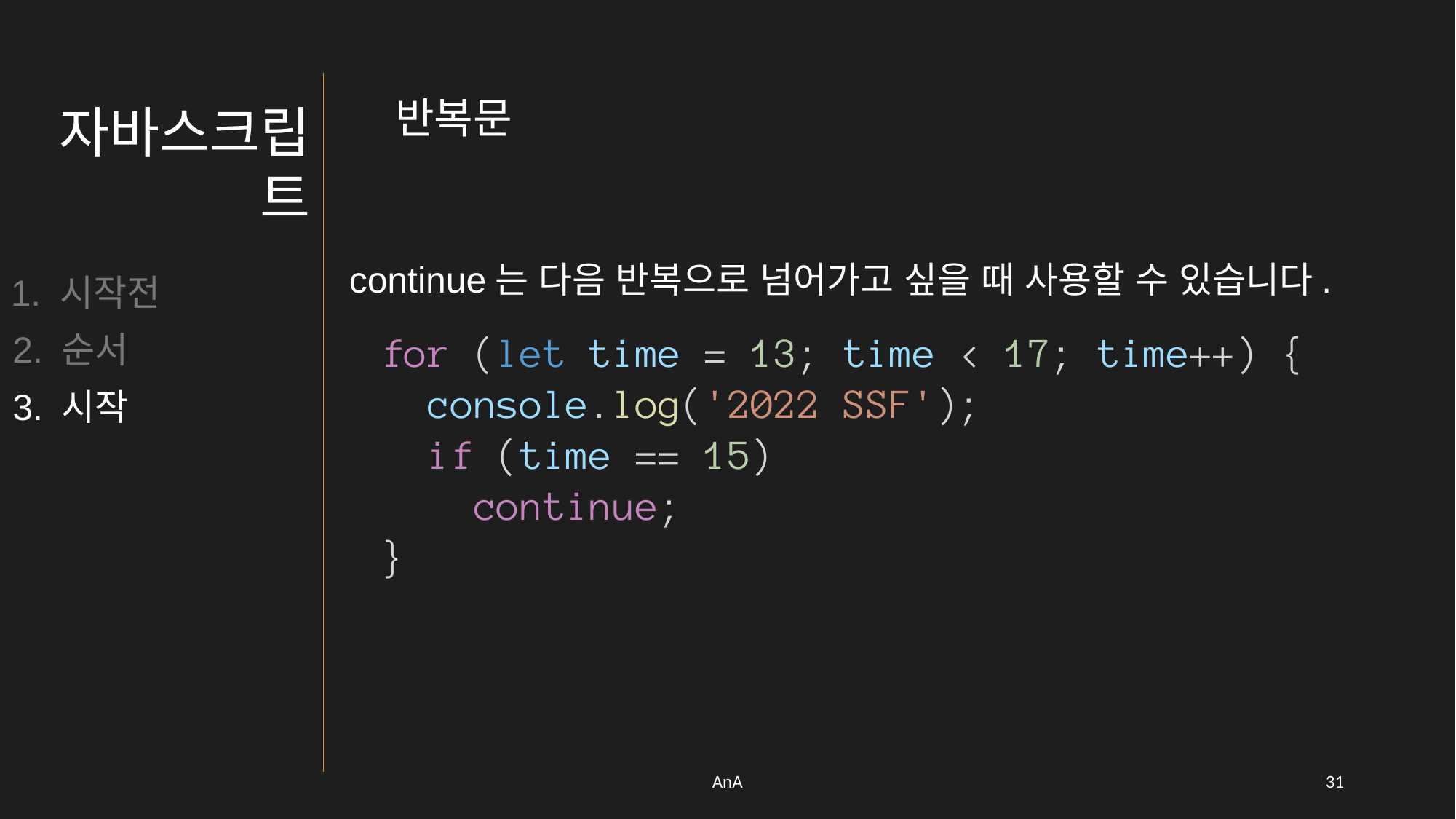

반복문
자바스크립트
continue는 다음 반복으로 넘어가고 싶을 때 사용할 수 있습니다.
1. 시작전
for (let time = 13; time < 17; time++) {
  console.log('2022 SSF');
  if (time == 15)
    continue;
}
2. 순서
3. 시작
AnA
31